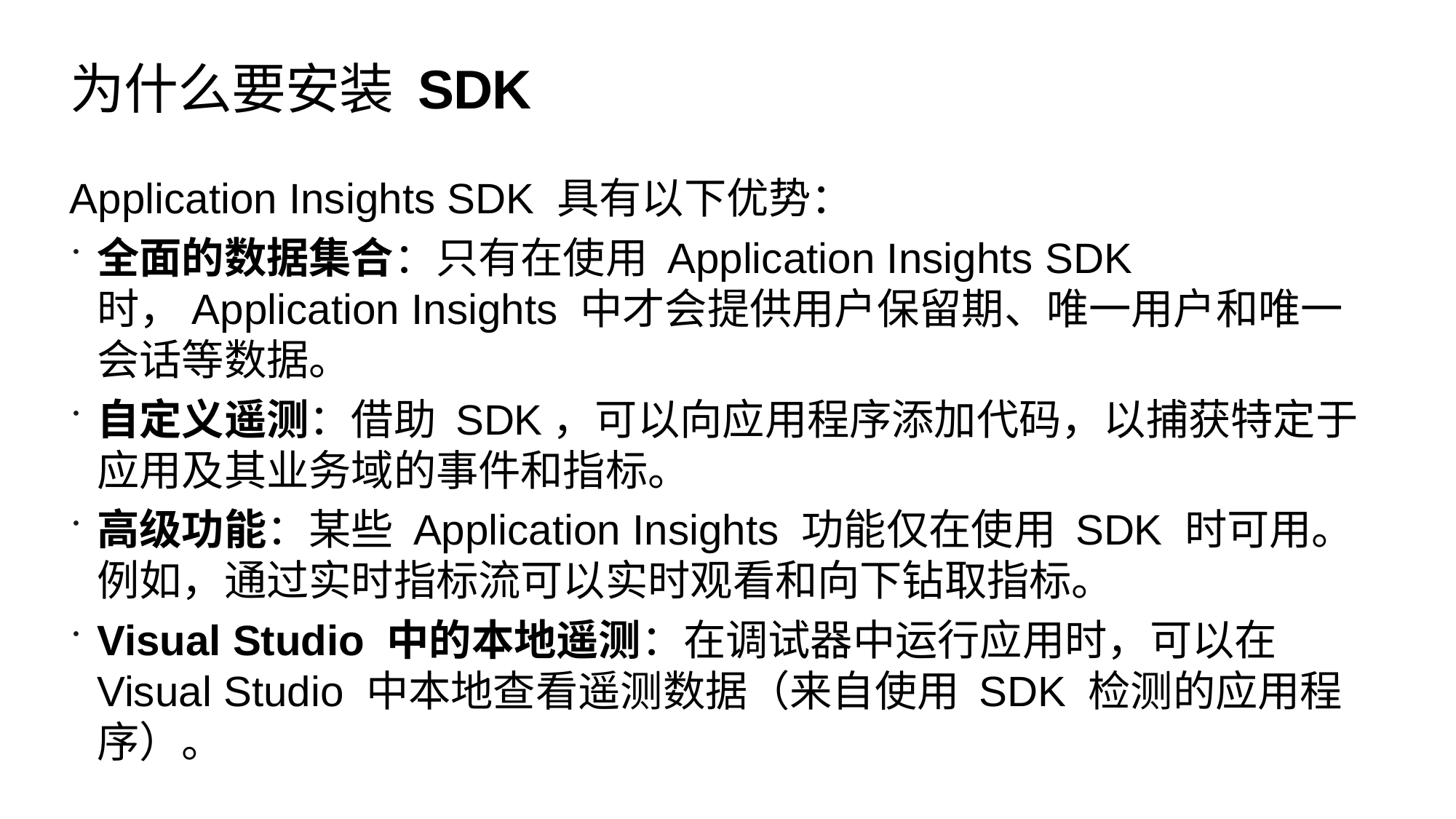

# 为什么要安装 SDK
Application Insights SDK 具有以下优势：
全面的数据集合：只有在使用 Application Insights SDK 时，Application Insights 中才会提供用户保留期、唯一用户和唯一会话等数据。
自定义遥测：借助 SDK，可以向应用程序添加代码，以捕获特定于应用及其业务域的事件和指标。
高级功能：某些 Application Insights 功能仅在使用 SDK 时可用。 例如，通过实时指标流可以实时观看和向下钻取指标。
Visual Studio 中的本地遥测：在调试器中运行应用时，可以在 Visual Studio 中本地查看遥测数据（来自使用 SDK 检测的应用程序）。